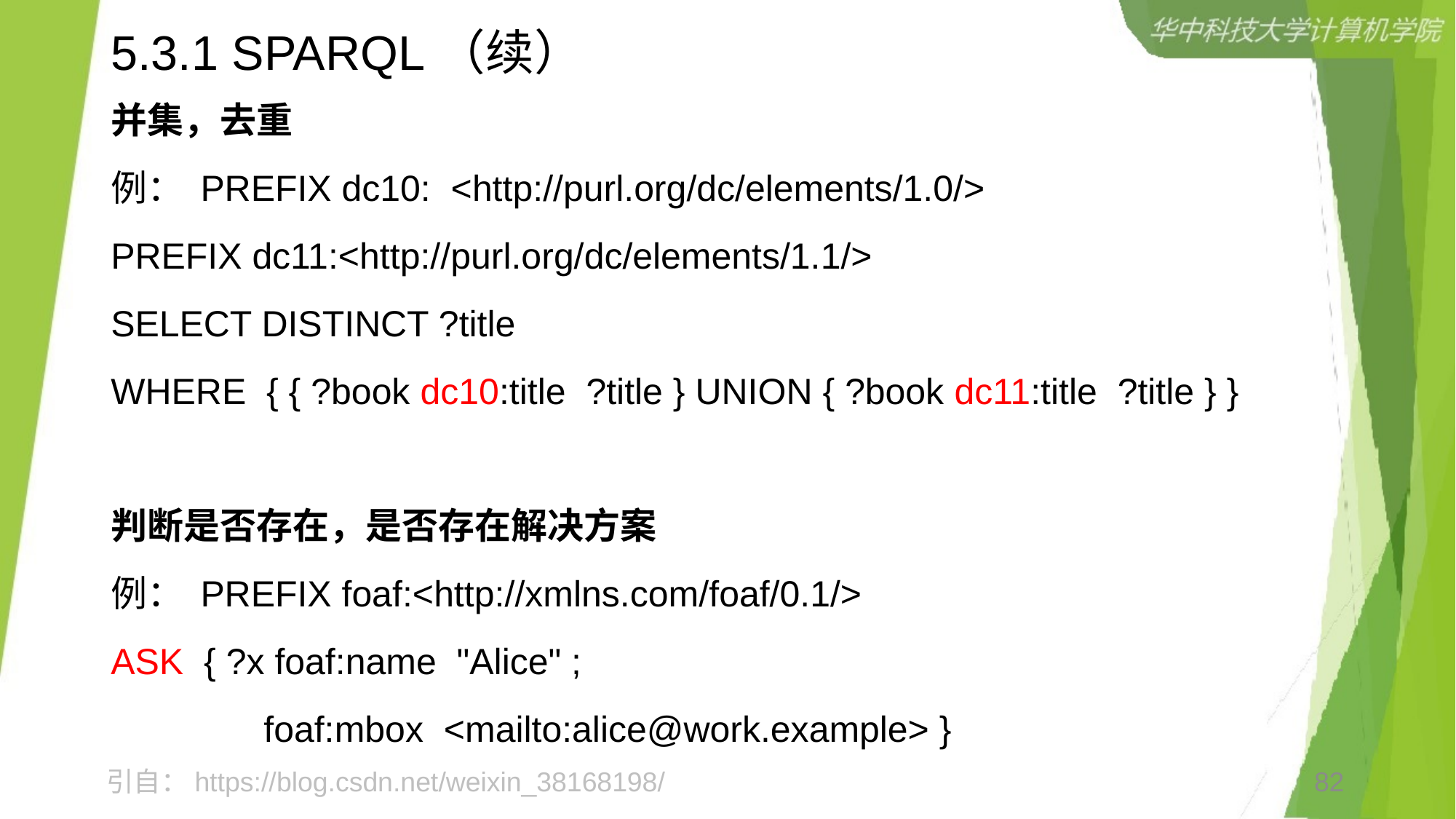

# 5.3.1 SPARQL（续）
并集，去重
例： PREFIX dc10:  <http://purl.org/dc/elements/1.0/>
PREFIX dc11:<http://purl.org/dc/elements/1.1/>
SELECT DISTINCT ?title
WHERE  { { ?book dc10:title  ?title } UNION { ?book dc11:title  ?title } }

判断是否存在，是否存在解决方案
例： PREFIX foaf:<http://xmlns.com/foaf/0.1/>
ASK  { ?x foaf:name  "Alice" ;
               foaf:mbox  <mailto:alice@work.example> }
引自：https://blog.csdn.net/weixin_38168198/
82